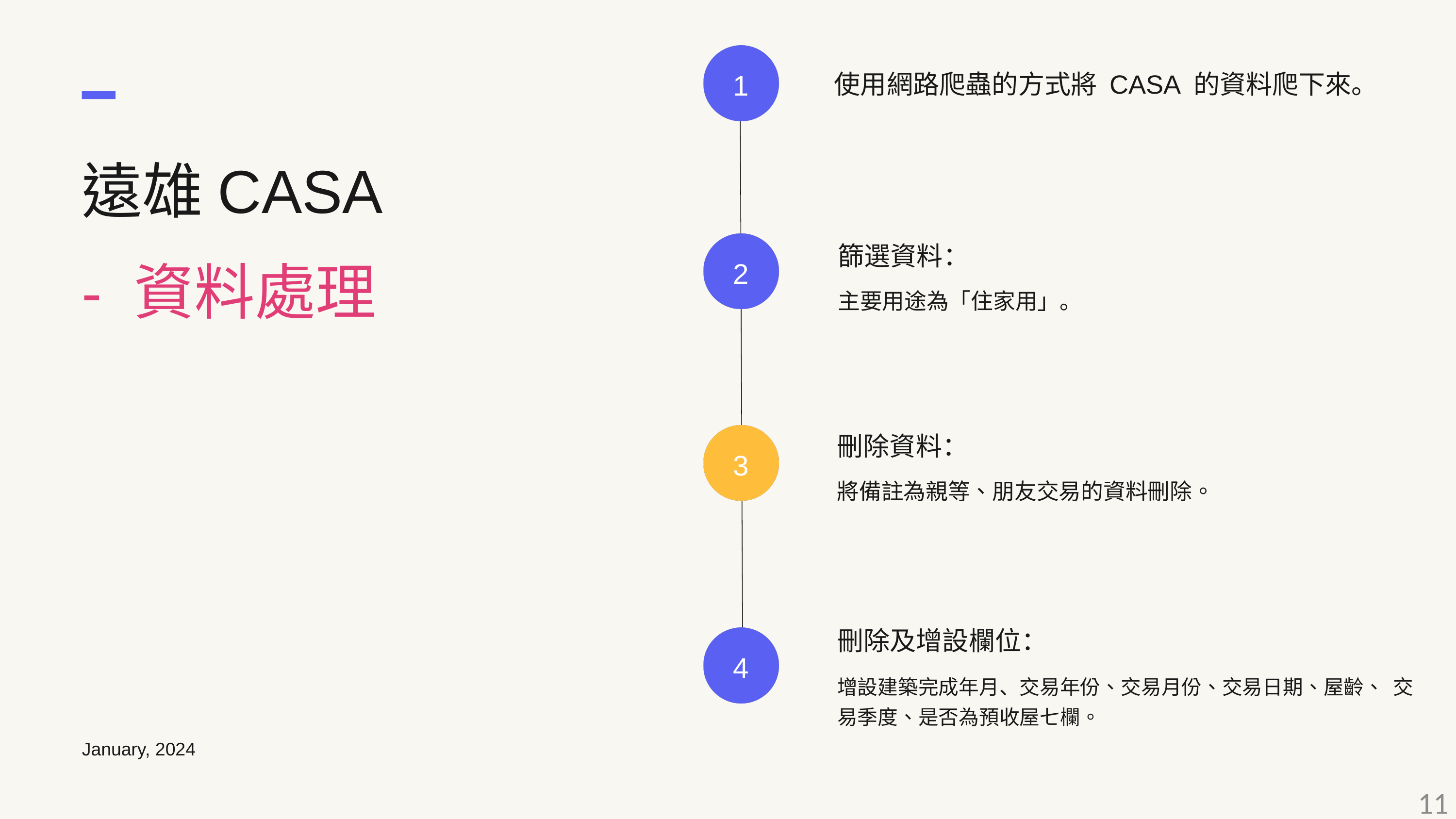

1
使用網路爬蟲的方式將 CASA 的資料爬下來。

遠雄CASA
- 資料處理

2
篩選資料：
主要用途為「住家用」。

3
刪除資料：
將備註為親等、朋友交易的資料刪除。
刪除及增設欄位：
增設建築完成年月、交易年份、交易月份、交易日期、屋齡、  交易季度、是否為預收屋七欄。

4
January, 2024
11